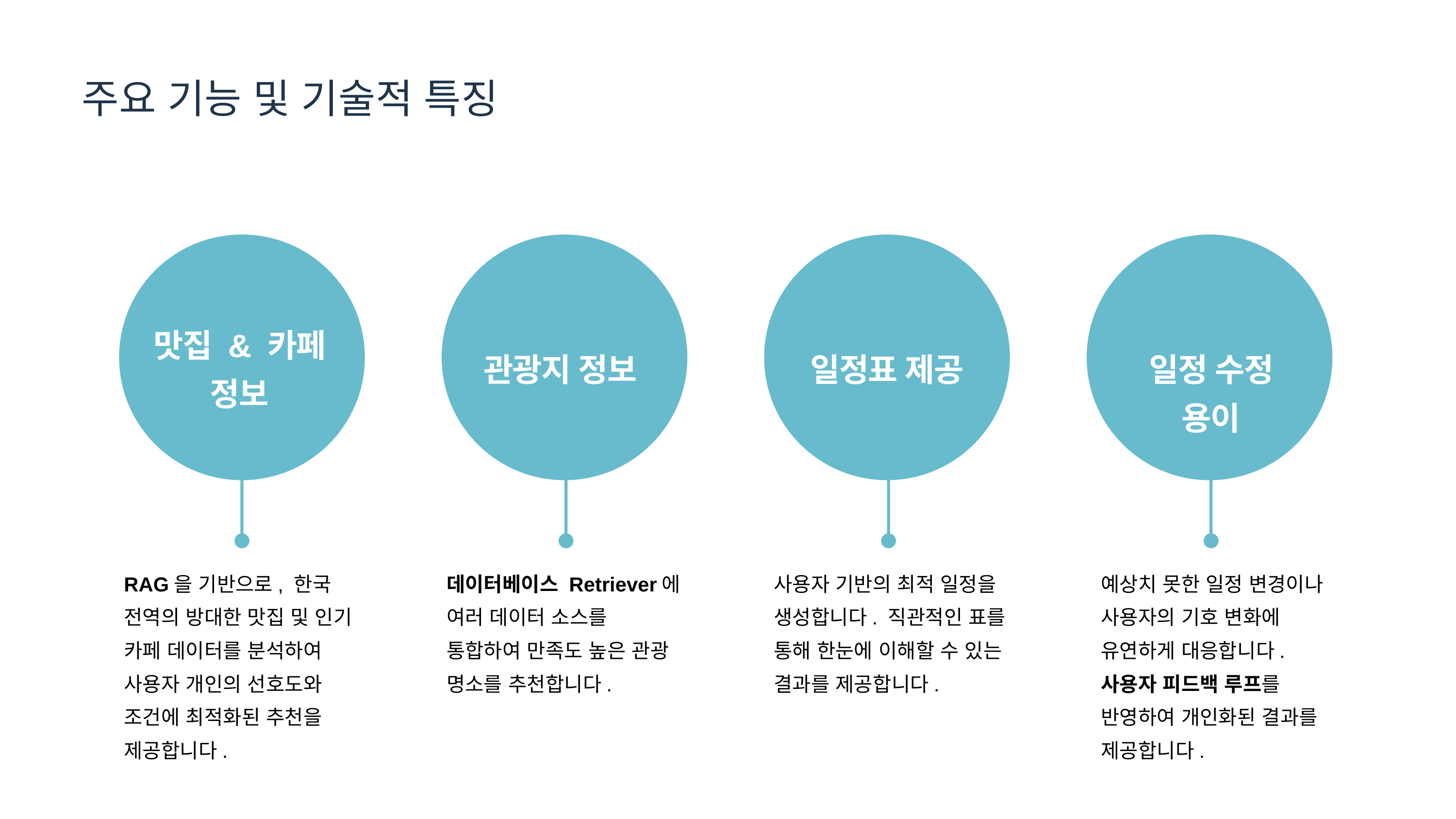

주요 기능 및 기술적 특징

맛집 & 카페 정보
관광지 정보
일정표 제공
일정 수정 용이
RAG을 기반으로, 한국 전역의 방대한 맛집 및 인기 카페 데이터를 분석하여 사용자 개인의 선호도와 조건에 최적화된 추천을 제공합니다.
데이터베이스 Retriever에 여러 데이터 소스를 통합하여 만족도 높은 관광 명소를 추천합니다.
사용자 기반의 최적 일정을 생성합니다. 직관적인 표를 통해 한눈에 이해할 수 있는 결과를 제공합니다.
예상치 못한 일정 변경이나 사용자의 기호 변화에 유연하게 대응합니다. 사용자 피드백 루프를 반영하여 개인화된 결과를 제공합니다.